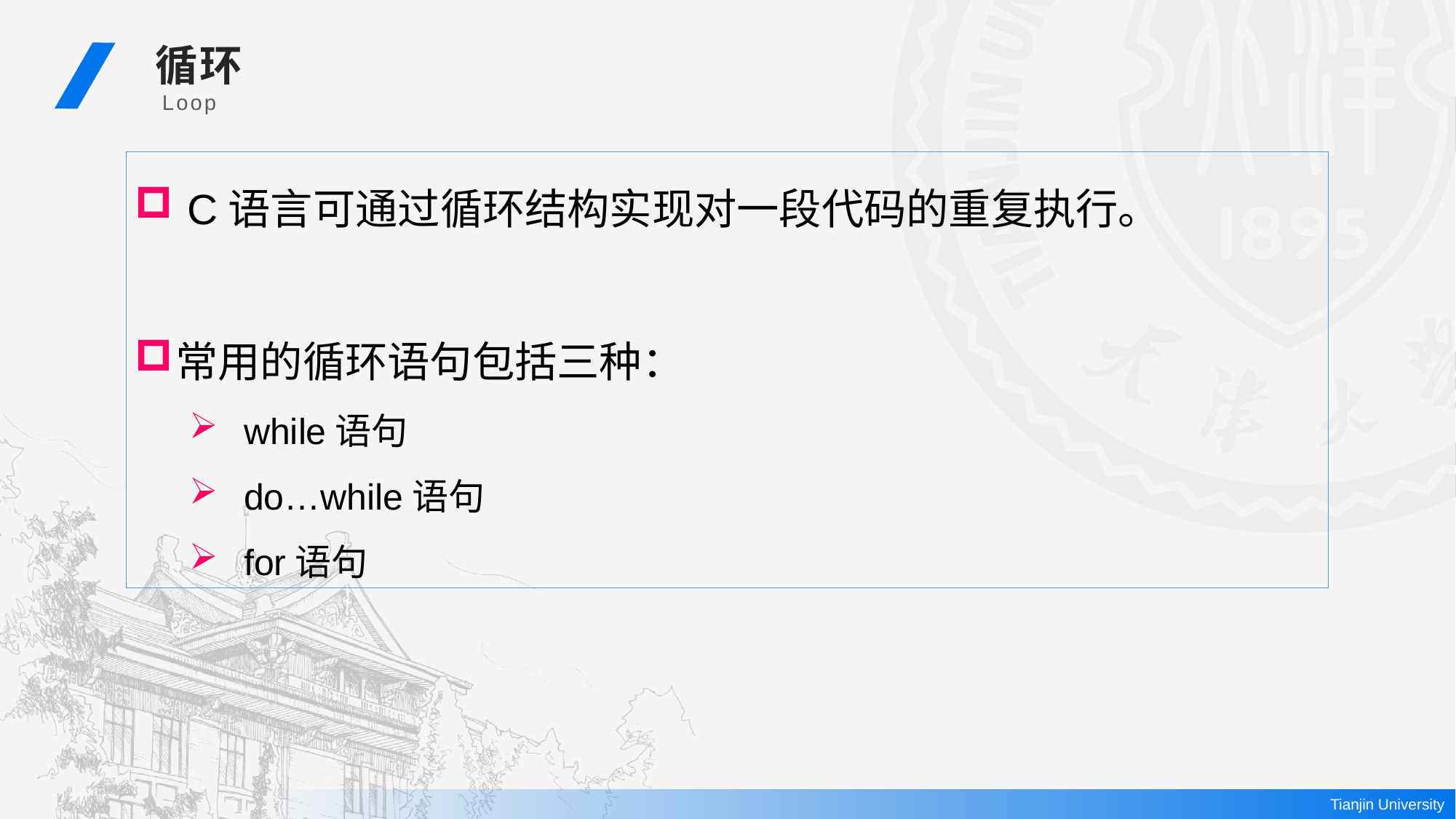

循环
   Loop
 C语言可通过循环结构实现对一段代码的重复执行。

常用的循环语句包括三种：
while语句
do…while语句
for语句